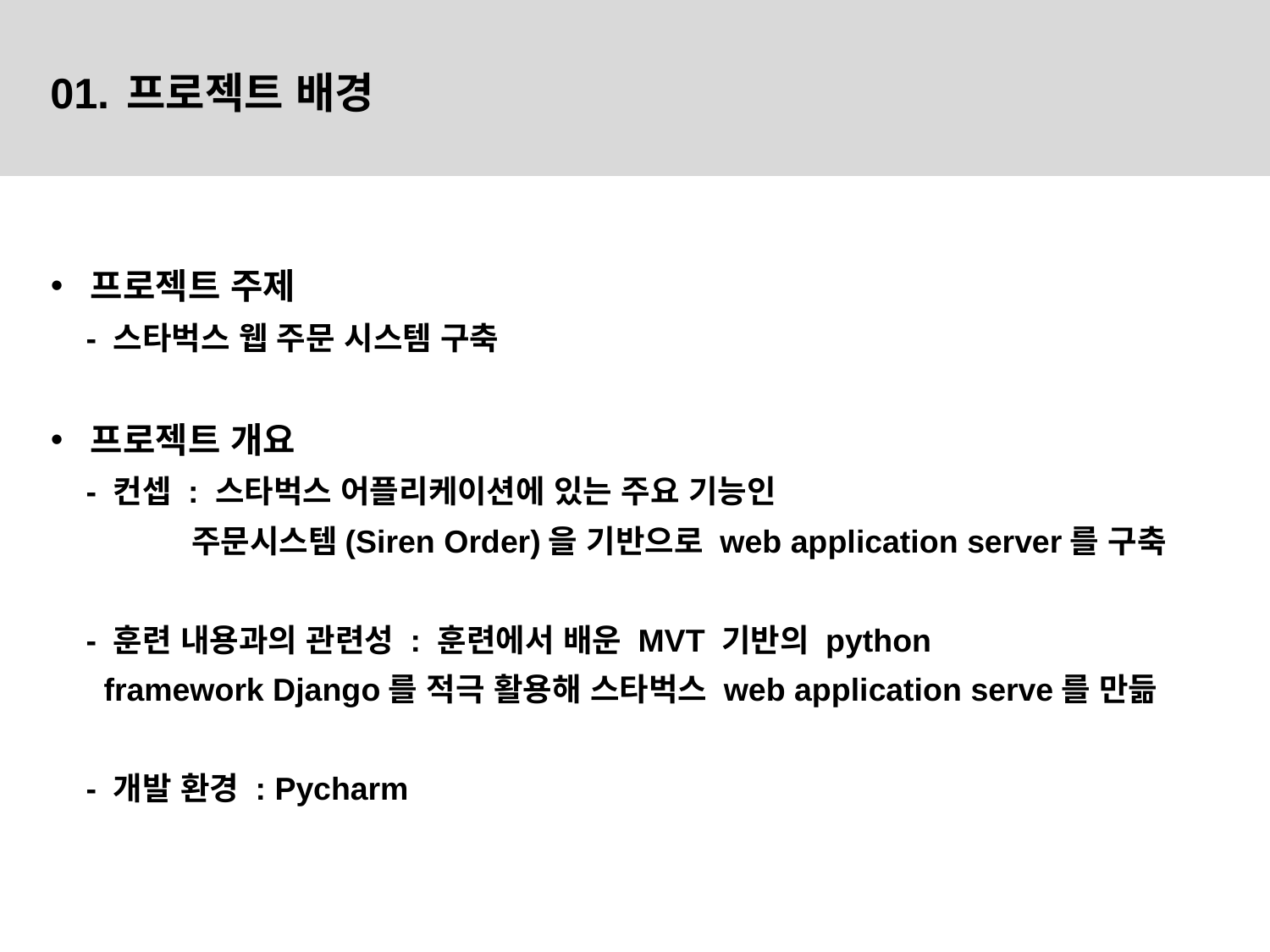

01. 프로젝트 배경
프로젝트 주제
    - 스타벅스 웹 주문 시스템 구축

프로젝트 개요
    - 컨셉 : 스타벅스 어플리케이션에 있는 주요 기능인
               주문시스템(Siren Order)을 기반으로 web application server를 구축

    - 훈련 내용과의 관련성 : 훈련에서 배운 MVT 기반의 python
      framework Django를 적극 활용해 스타벅스 web application serve를 만듦

    - 개발 환경 : Pycharm